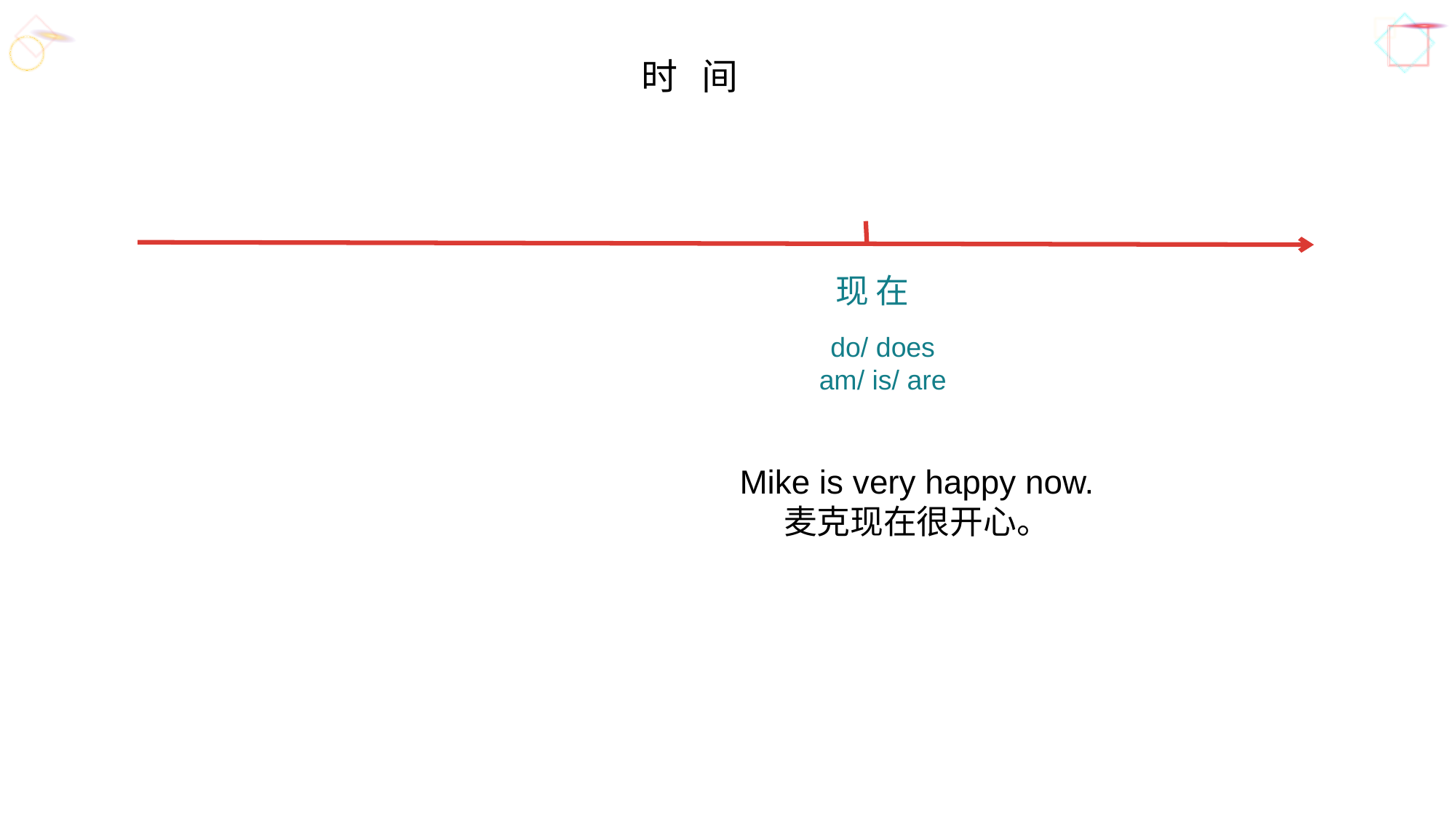

时   间
现 在
do/ does
am/ is/ are
Mike is very happy now.
麦克现在很开心。